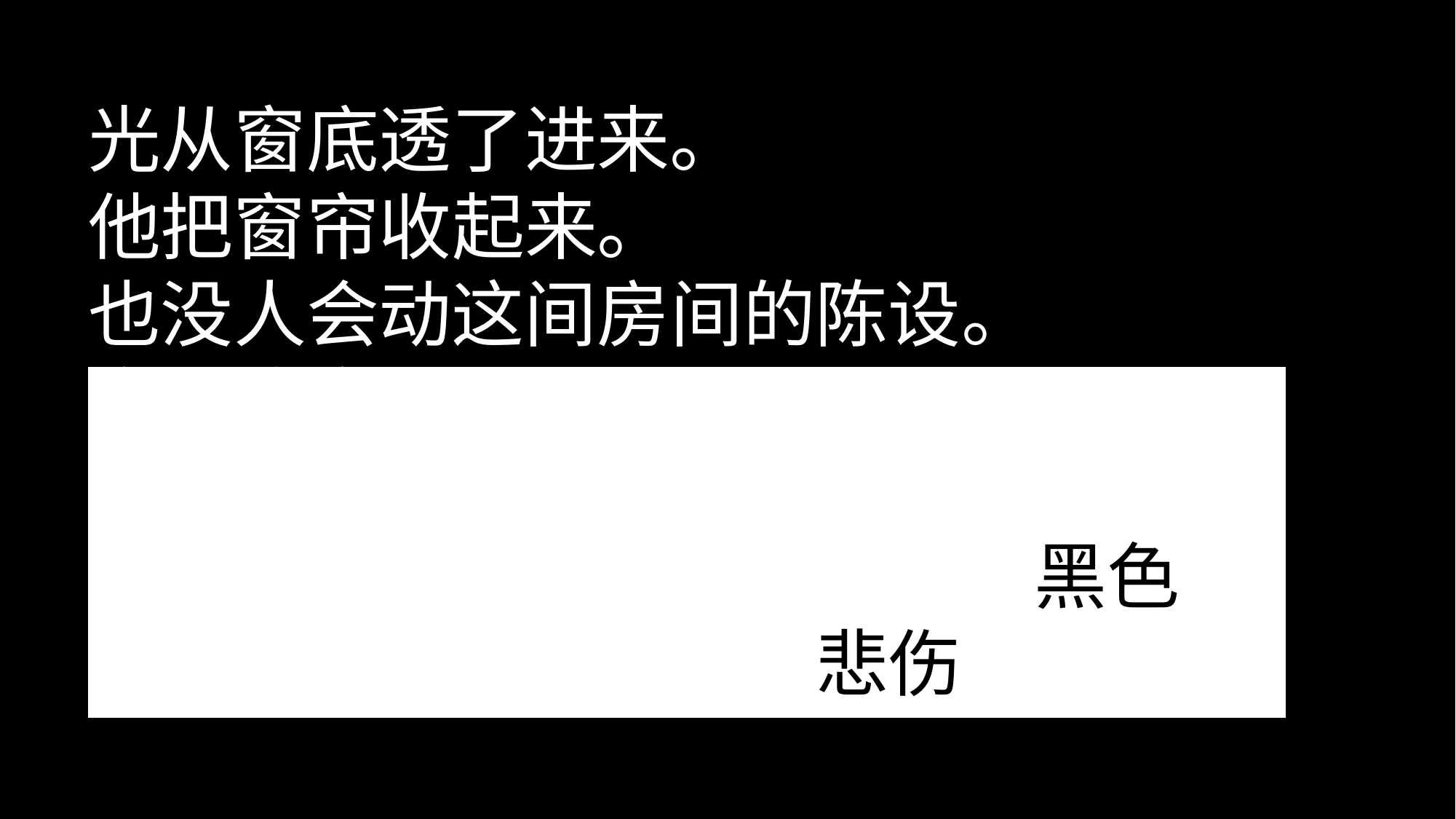

光从窗底透了进来。
他把窗帘收起来。
也没人会动这间房间的陈设。
今天的家里很安静。
虽然父母都在，但并没有任何争吵声。
他甚至从两人身上感到了一种黑色。
似乎已经超越了一般的悲伤。